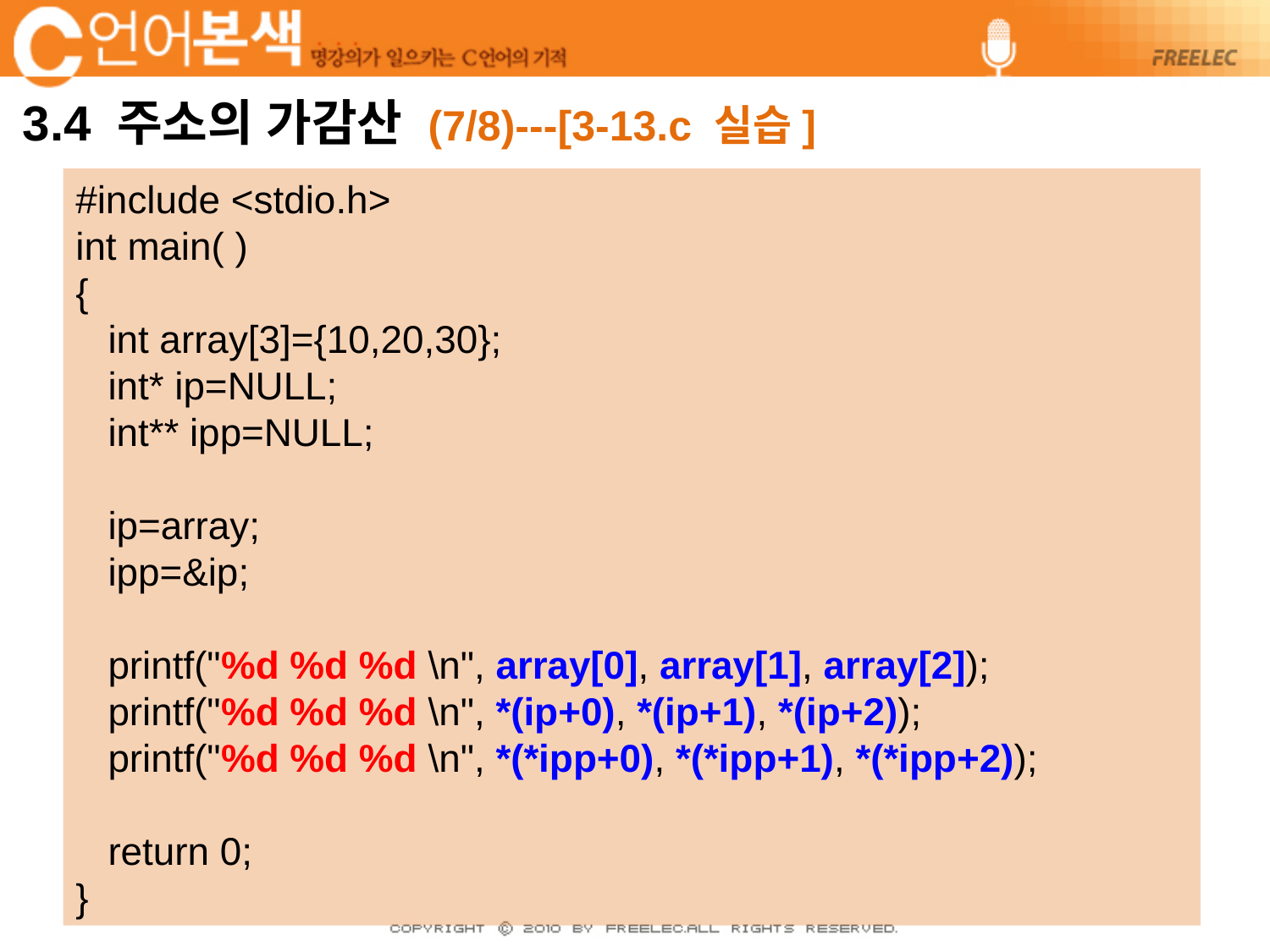

# 3.4 주소의 가감산 (7/8)---[3-13.c 실습]

#include <stdio.h>
int main( )
{
   int array[3]={10,20,30};
   int* ip=NULL;
   int** ipp=NULL;

   ip=array;
   ipp=&ip;

   printf("%d %d %d \n", array[0], array[1], array[2]);
   printf("%d %d %d \n", *(ip+0), *(ip+1), *(ip+2));
   printf("%d %d %d \n", *(*ipp+0), *(*ipp+1), *(*ipp+2));

   return 0;
}